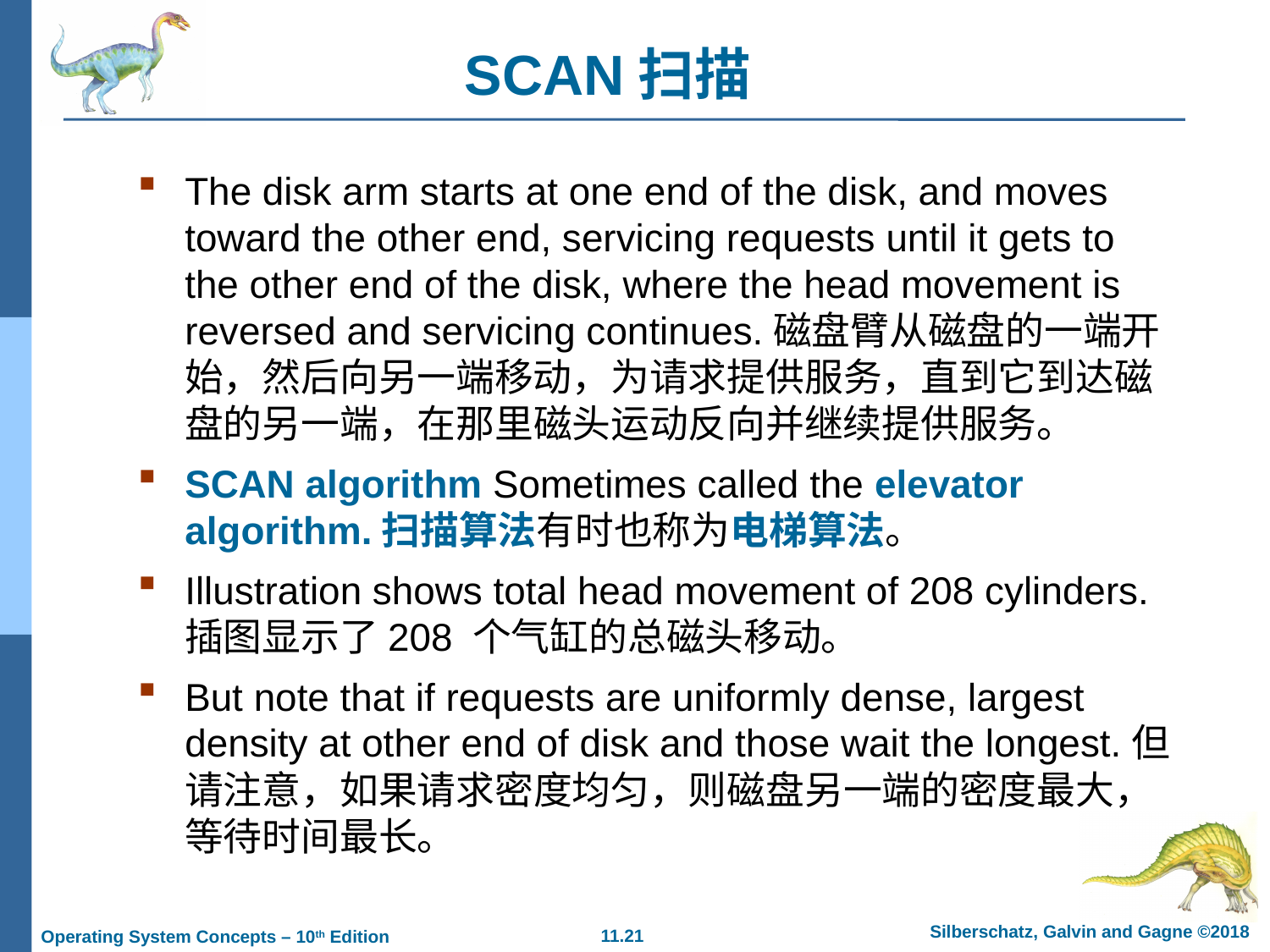

# SCAN扫描
The disk arm starts at one end of the disk, and moves toward the other end, servicing requests until it gets to the other end of the disk, where the head movement is reversed and servicing continues.磁盘臂从磁盘的一端开始，然后向另一端移动，为请求提供服务，直到它到达磁盘的另一端，在那里磁头运动反向并继续提供服务。
SCAN algorithm Sometimes called the elevator algorithm.扫描算法有时也称为电梯算法。
Illustration shows total head movement of 208 cylinders.插图显示了208 个气缸的总磁头移动。
But note that if requests are uniformly dense, largest density at other end of disk and those wait the longest.但请注意，如果请求密度均匀，则磁盘另一端的密度最大，等待时间最长。